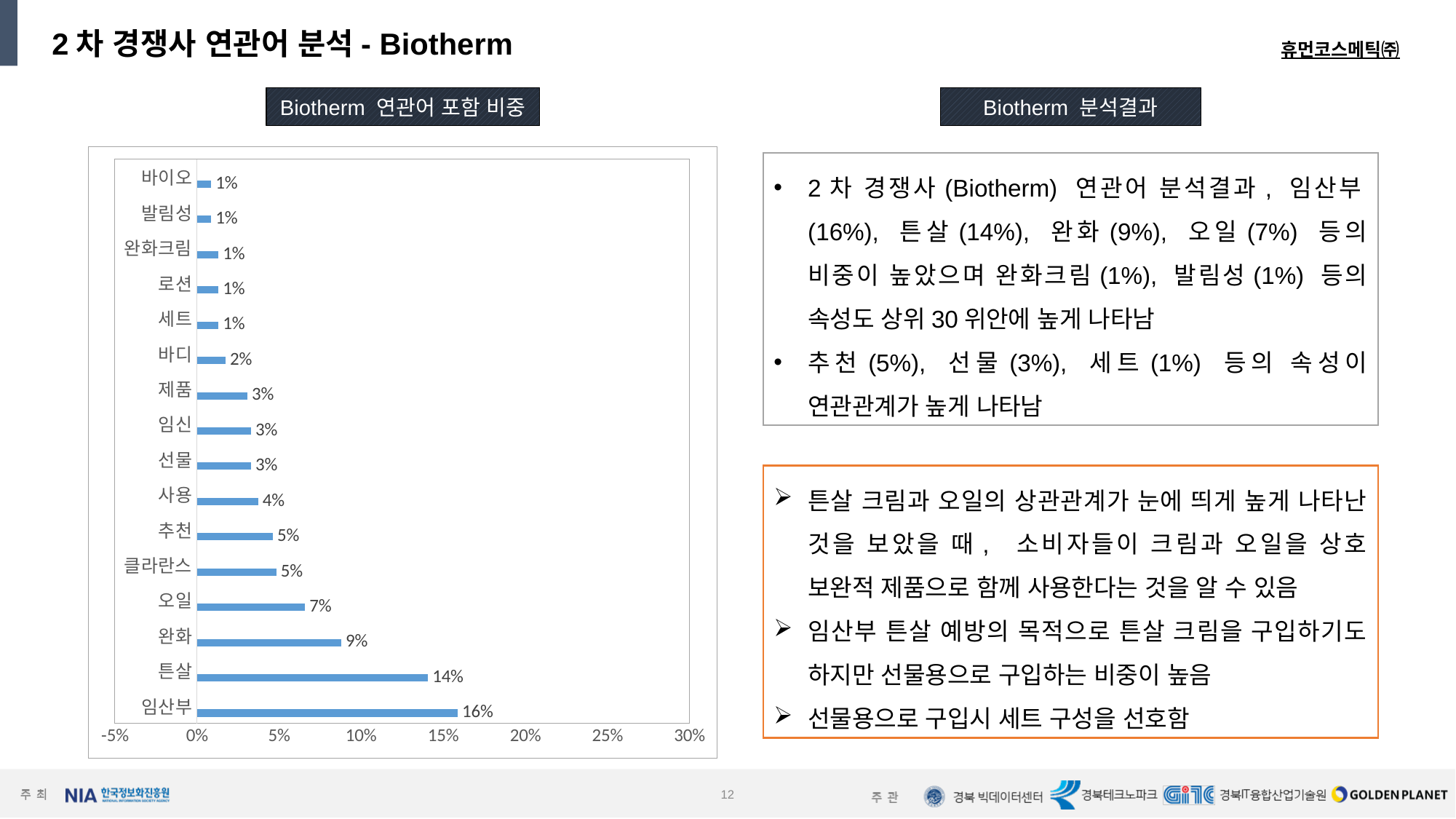

2차 경쟁사 연관어 분석- Biotherm
휴먼코스메틱㈜
Biotherm 연관어 포함 비중
Biotherm 분석결과

### Chart

| Category | 계열 1 | 열1 | 열2 |
|---|---|---|---|
| 임산부 | 0.15900000000000003 | None | None |
| 튼살 | 0.14090000000000003 | None | None |
| 완화 | 0.08810000000000004 | None | None |
| 오일 | 0.066 | None | None |
| 클라란스 | 0.0485 | None | None |
| 추천 | 0.0463 | None | None |
| 사용 | 0.03740000000000001 | None | None |
| 선물 | 0.033 | None | None |
| 임신 | 0.033 | None | None |
| 제품 | 0.030800000000000004 | None | None |
| 바디 | 0.0176 | None | None |
| 세트 | 0.013200000000000002 | None | None |
| 로션 | 0.013200000000000002 | None | None |
| 완화크림 | 0.013200000000000002 | None | None |
| 발림성 | 0.008800000000000002 | None | None |
| 바이오 | 0.008800000000000002 | None | None |
2차 경쟁사(Biotherm) 연관어 분석결과, 임산부(16%), 튼살(14%), 완화(9%), 오일(7%) 등의 비중이 높았으며 완화크림(1%), 발림성(1%) 등의 속성도 상위30위안에 높게 나타남
추천(5%), 선물(3%), 세트(1%) 등의 속성이 연관관계가 높게 나타남
튼살 크림과 오일의 상관관계가 눈에 띄게 높게 나타난 것을 보았을 때,  소비자들이 크림과 오일을 상호 보완적 제품으로 함께 사용한다는 것을 알 수 있음
임산부 튼살 예방의 목적으로 튼살 크림을 구입하기도 하지만 선물용으로 구입하는 비중이 높음
선물용으로 구입시 세트 구성을 선호함